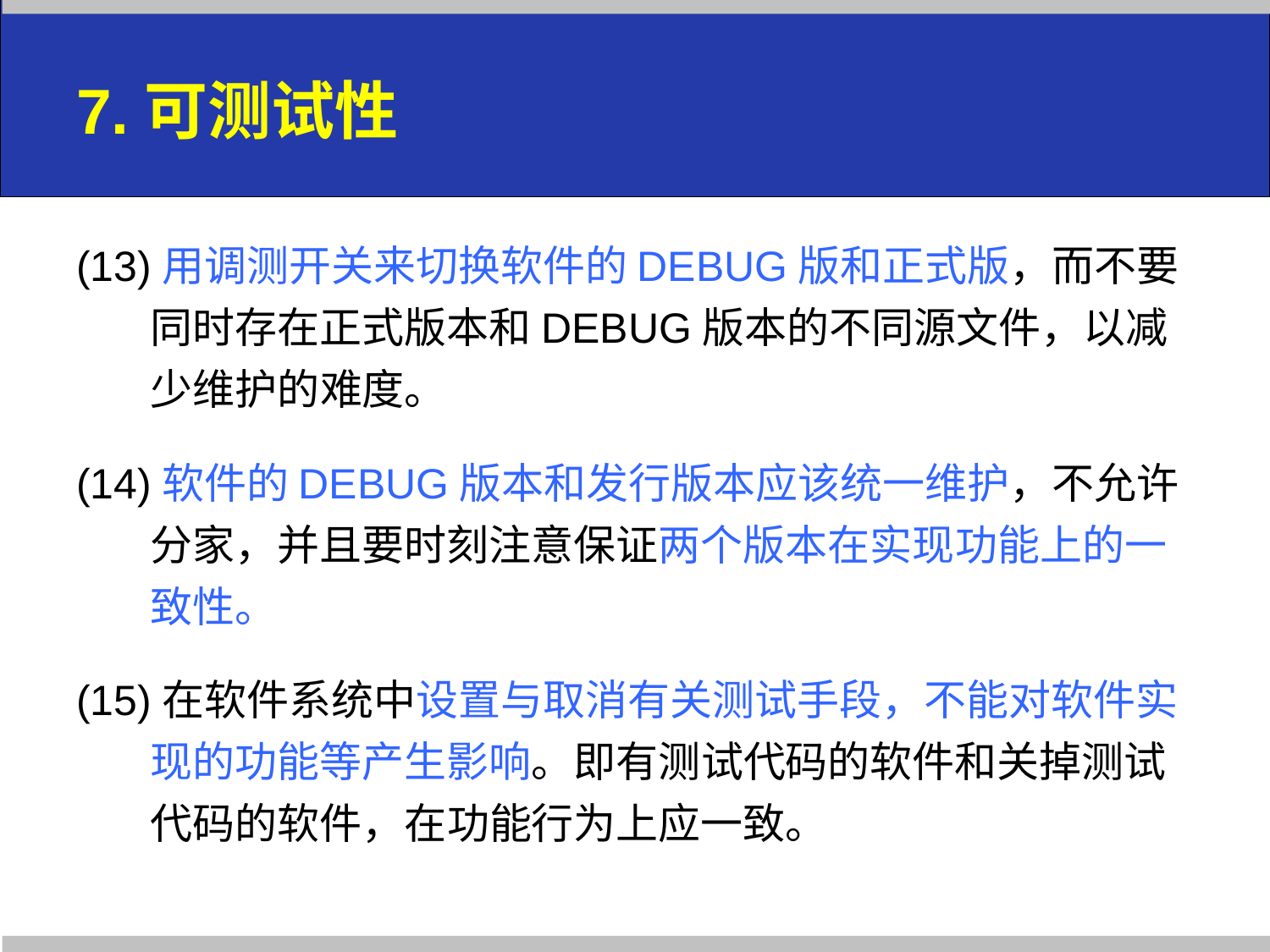

# 7.可测试性
(13)用调测开关来切换软件的DEBUG版和正式版，而不要同时存在正式版本和DEBUG版本的不同源文件，以减少维护的难度。
(14)软件的DEBUG版本和发行版本应该统一维护，不允许分家，并且要时刻注意保证两个版本在实现功能上的一致性。
(15)在软件系统中设置与取消有关测试手段，不能对软件实现的功能等产生影响。即有测试代码的软件和关掉测试代码的软件，在功能行为上应一致。
695